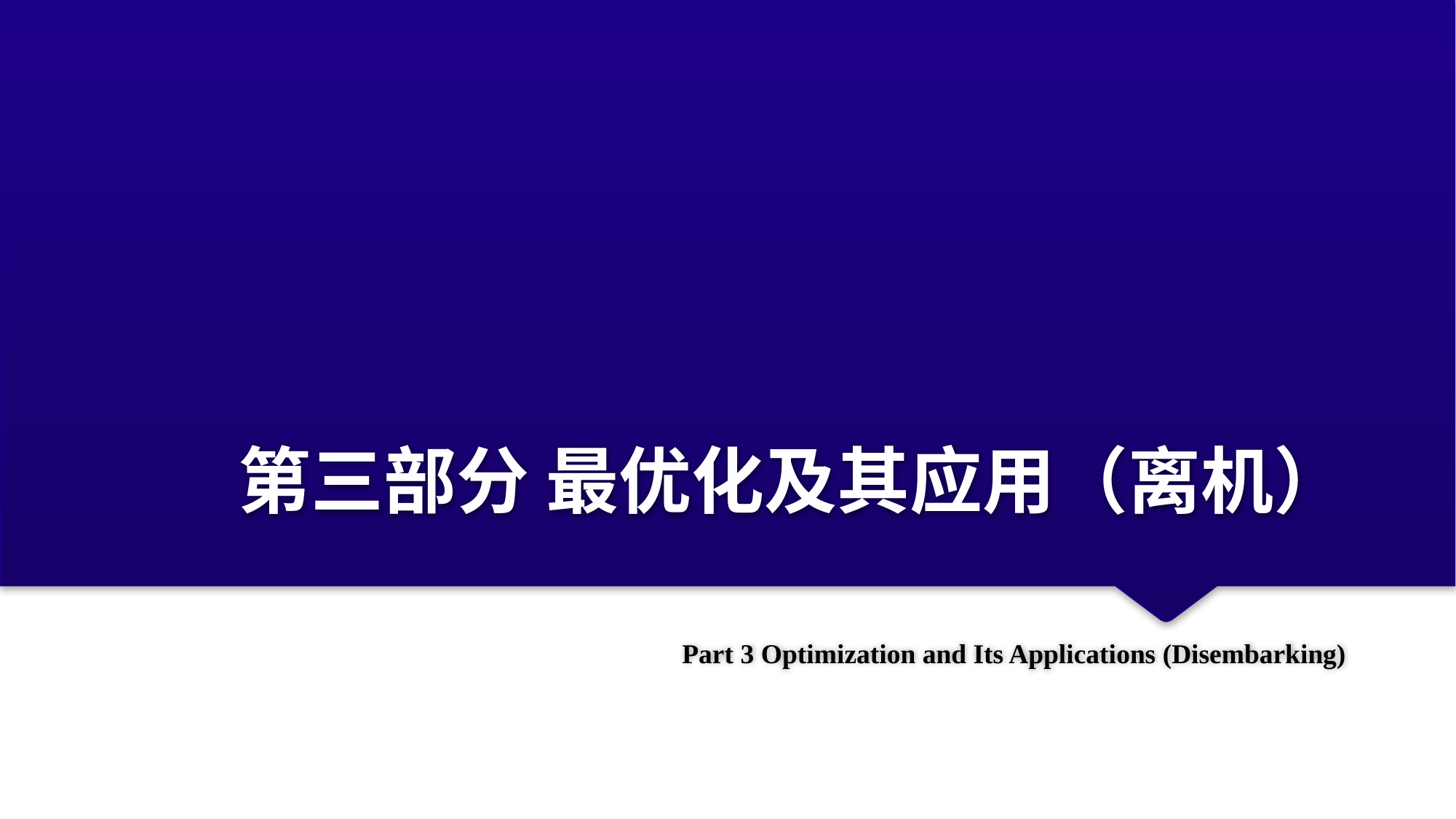

# 第三部分 最优化及其应用（离机）
Part 3 Optimization and Its Applications (Disembarking)